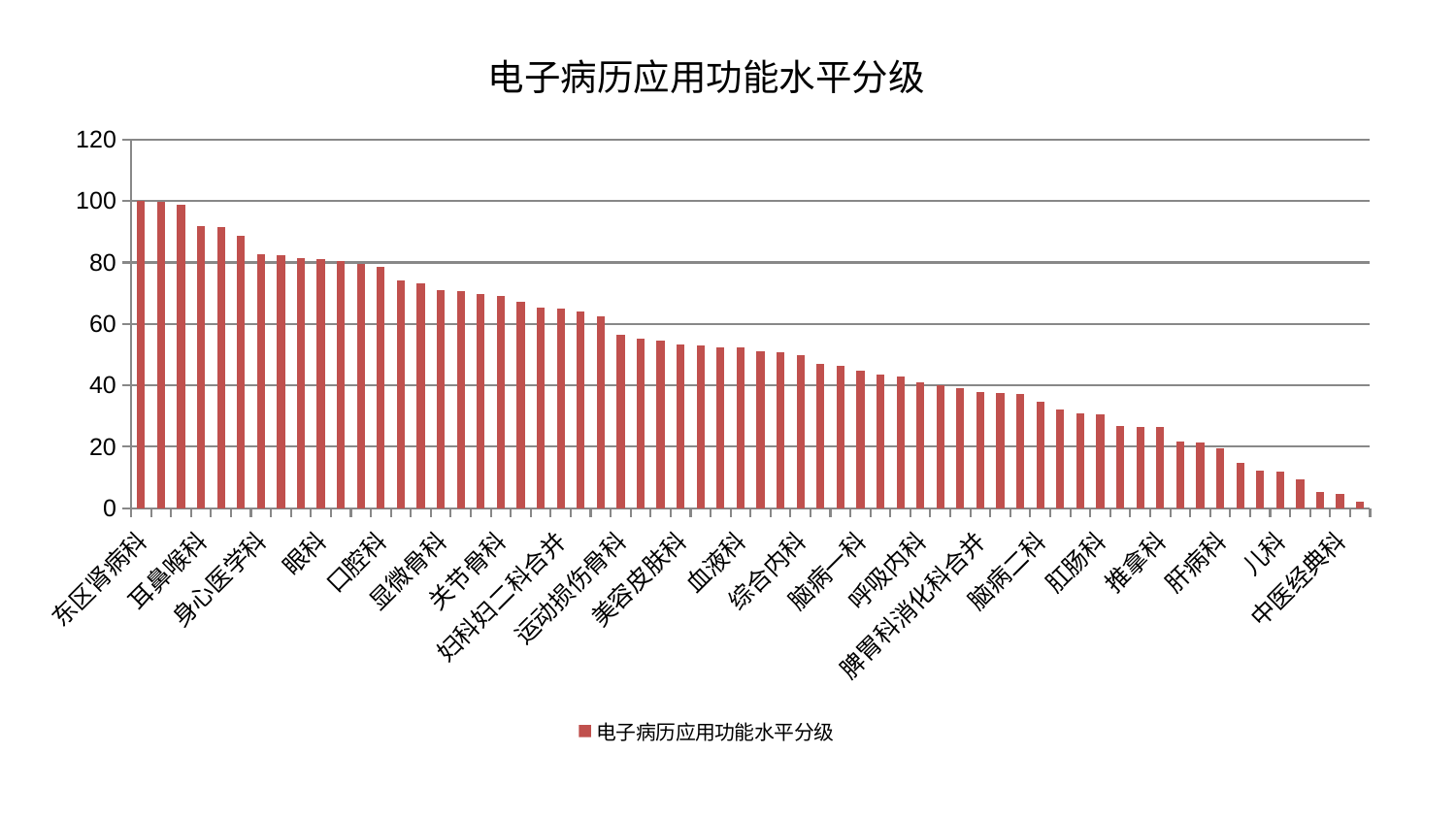

### Chart: 电子病历应用功能水平分级

| Category | 电子病历应用功能水平分级 |
|---|---|
| 东区肾病科 | 100.0 |
| 小儿骨科 | 99.87840942225883 |
| 心血管内科 | 98.74049660054989 |
| 耳鼻喉科 | 91.87259715385171 |
| 脑病三科 | 91.44072020701692 |
| 妇二科 | 88.54378517882864 |
| 身心医学科 | 82.82509254676047 |
| 肝胆外科 | 82.42200267598906 |
| 周围血管科 | 81.43449927272515 |
| 眼科 | 81.12102693810404 |
| 乳腺甲状腺外科 | 80.40450347258336 |
| 康复科 | 79.56056355494606 |
| 口腔科 | 78.5579476087496 |
| 脾胃病科 | 74.05771621980776 |
| 小儿推拿科 | 73.33832514923473 |
| 显微骨科 | 70.85754779932718 |
| 医院 | 70.57586620911512 |
| 皮肤科 | 69.85343122716183 |
| 关节骨科 | 68.96661816007169 |
| 普通外科 | 67.18236025226956 |
| 消化内科 | 65.36693371246436 |
| 妇科妇二科合并 | 64.95781917503429 |
| 肾脏内科 | 64.1256533935954 |
| 心病二科 | 62.61325081110741 |
| 运动损伤骨科 | 56.52089942586278 |
| 西区重症医学科 | 55.33934629641426 |
| 治未病中心 | 54.72183078391584 |
| 美容皮肤科 | 53.309929394767096 |
| 男科 | 52.99577940676981 |
| 老年医学科 | 52.52452831033282 |
| 血液科 | 52.37776295682665 |
| 微创骨科 | 51.245979730113035 |
| 妇科 | 50.90699053832276 |
| 综合内科 | 49.98316468953504 |
| 产科 | 47.0666882913396 |
| 内分泌科 | 46.23656759931391 |
| 脑病一科 | 44.887623702131165 |
| 针灸科 | 43.68509021753369 |
| 心病一科 | 42.98264115541289 |
| 呼吸内科 | 40.95811258081285 |
| 中医外治中心 | 40.17870919525095 |
| 神经内科 | 39.14718116117496 |
| 脾胃科消化科合并 | 37.98060926360486 |
| 风湿病科 | 37.47790576701838 |
| 肾病科 | 37.25296795415915 |
| 脑病二科 | 34.677922811057236 |
| 泌尿外科 | 31.994858653202293 |
| 东区重症医学科 | 30.94843579378461 |
| 肛肠科 | 30.5739045636396 |
| 心病三科 | 26.638532287925955 |
| 肿瘤内科 | 26.55571424165925 |
| 推拿科 | 26.29871330746715 |
| 创伤骨科 | 21.765210942611578 |
| 骨科 | 21.388600607354352 |
| 肝病科 | 19.624322481308706 |
| 重症医学科 | 14.668352545579527 |
| 神经外科 | 12.278385873371764 |
| 儿科 | 11.857939554807473 |
| 脊柱骨科 | 9.375257493320241 |
| 心病四科 | 5.431884833795679 |
| 中医经典科 | 4.685012455500288 |
| 胸外科 | 2.273520126715698 |
159